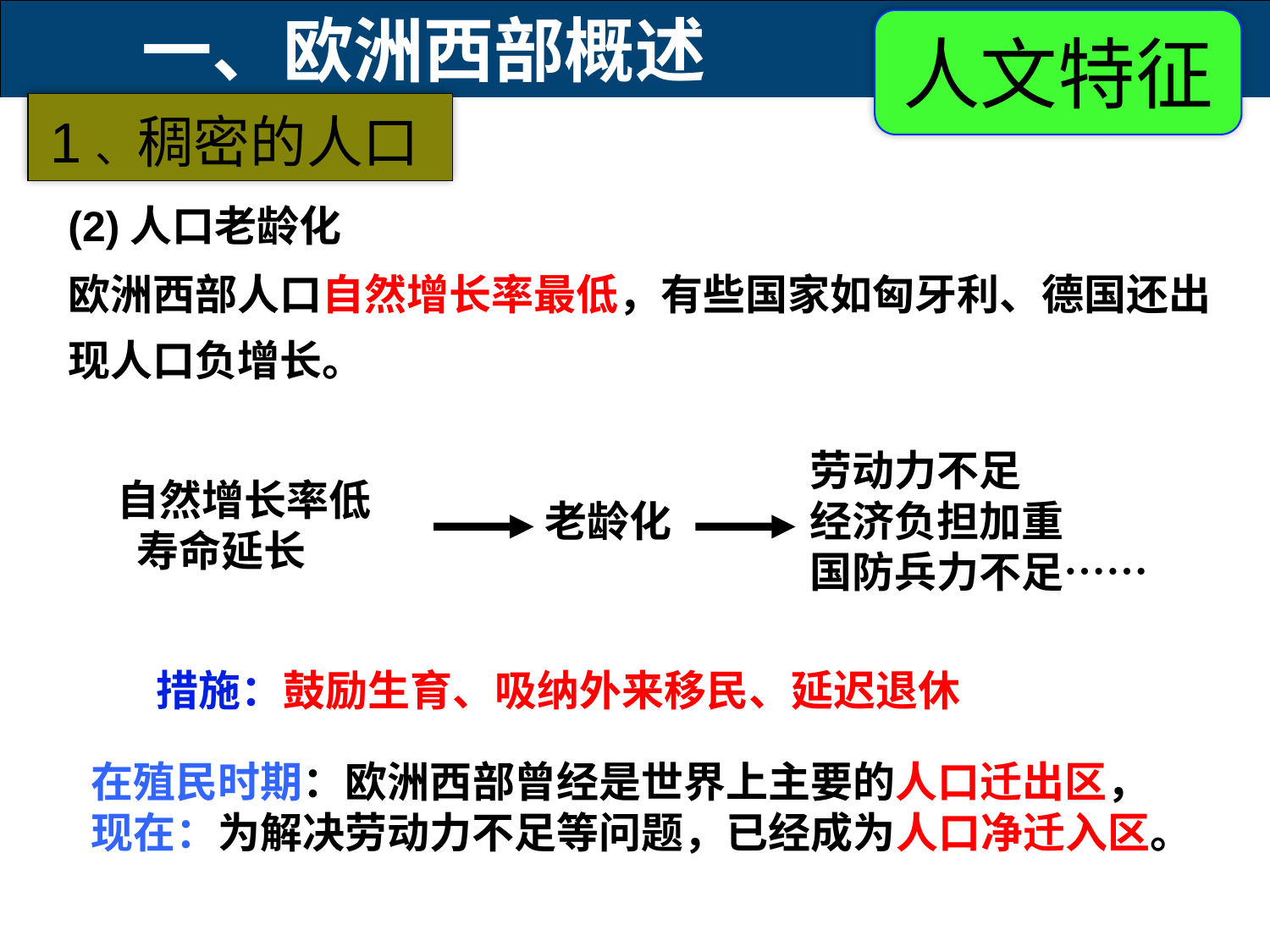

一、欧洲西部概述

人文特征
 1、稠密的人口
(2)人口老龄化
欧洲西部人口自然增长率最低，有些国家如匈牙利、德国还出现人口负增长。
劳动力不足
经济负担加重
国防兵力不足……
  自然增长率低
    寿命延长
老龄化

措施：鼓励生育、吸纳外来移民、延迟退休
在殖民时期：欧洲西部曾经是世界上主要的人口迁出区，现在：为解决劳动力不足等问题，已经成为人口净迁入区。